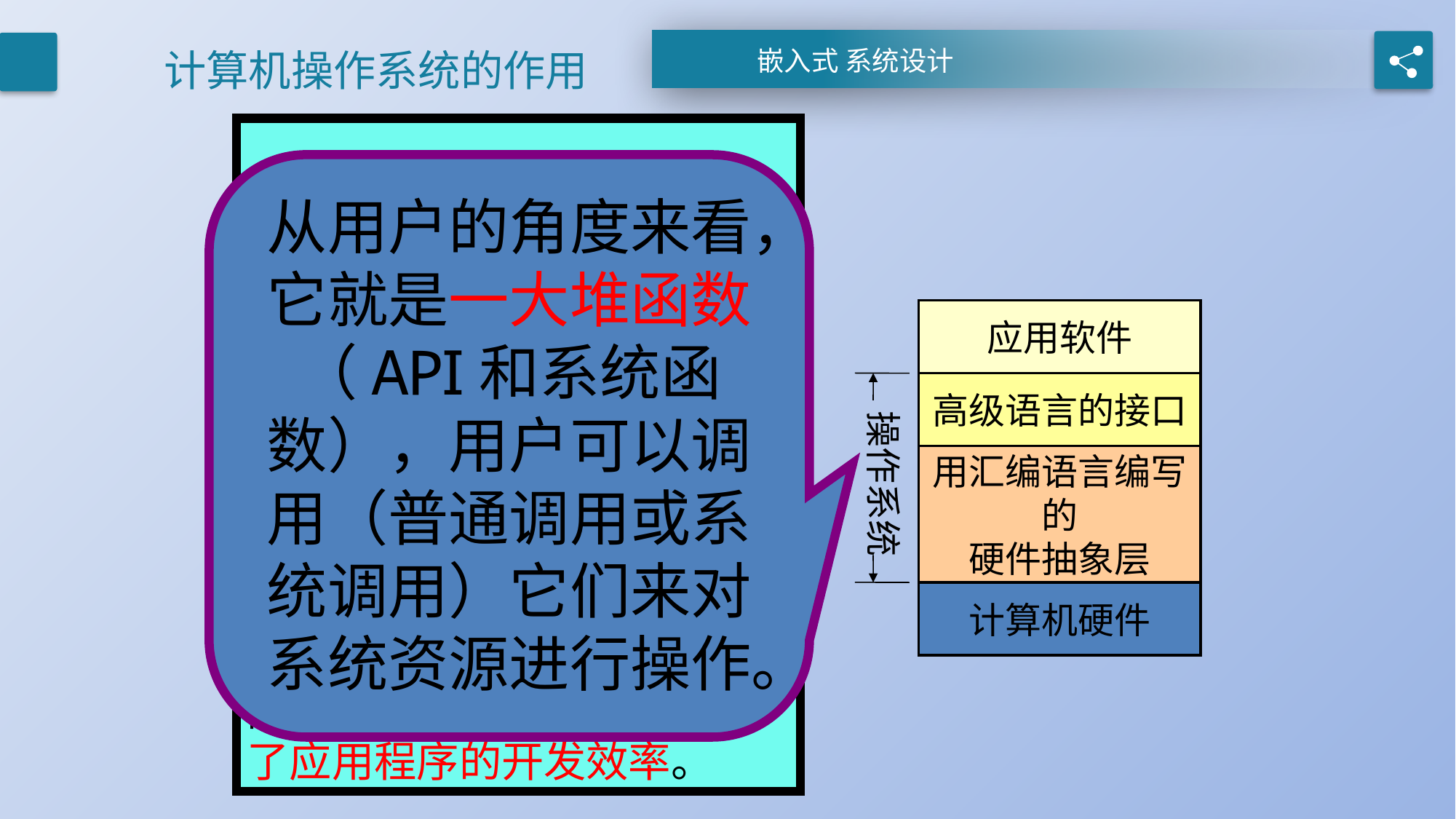

# 计算机操作系统的作用

它在计算机应用程序与计算机硬件系统之间，屏蔽了计算机硬件工作的一些细节，并对系统中的资源进行有效的管理。

通过提供函数（应用程序接口（API）），从而使应用程序的设计人员得以在一个友好的平台上进行应用程序的设计和开发，大大地提高了应用程序的开发效率。
从用户的角度来看，它就是一大堆函数（API和系统函数），用户可以调用（普通调用或系统调用）它们来对系统资源进行操作。

应用软件

高级语言的接口
操作系统
用汇编语言编写
的
硬件抽象层

计算机硬件